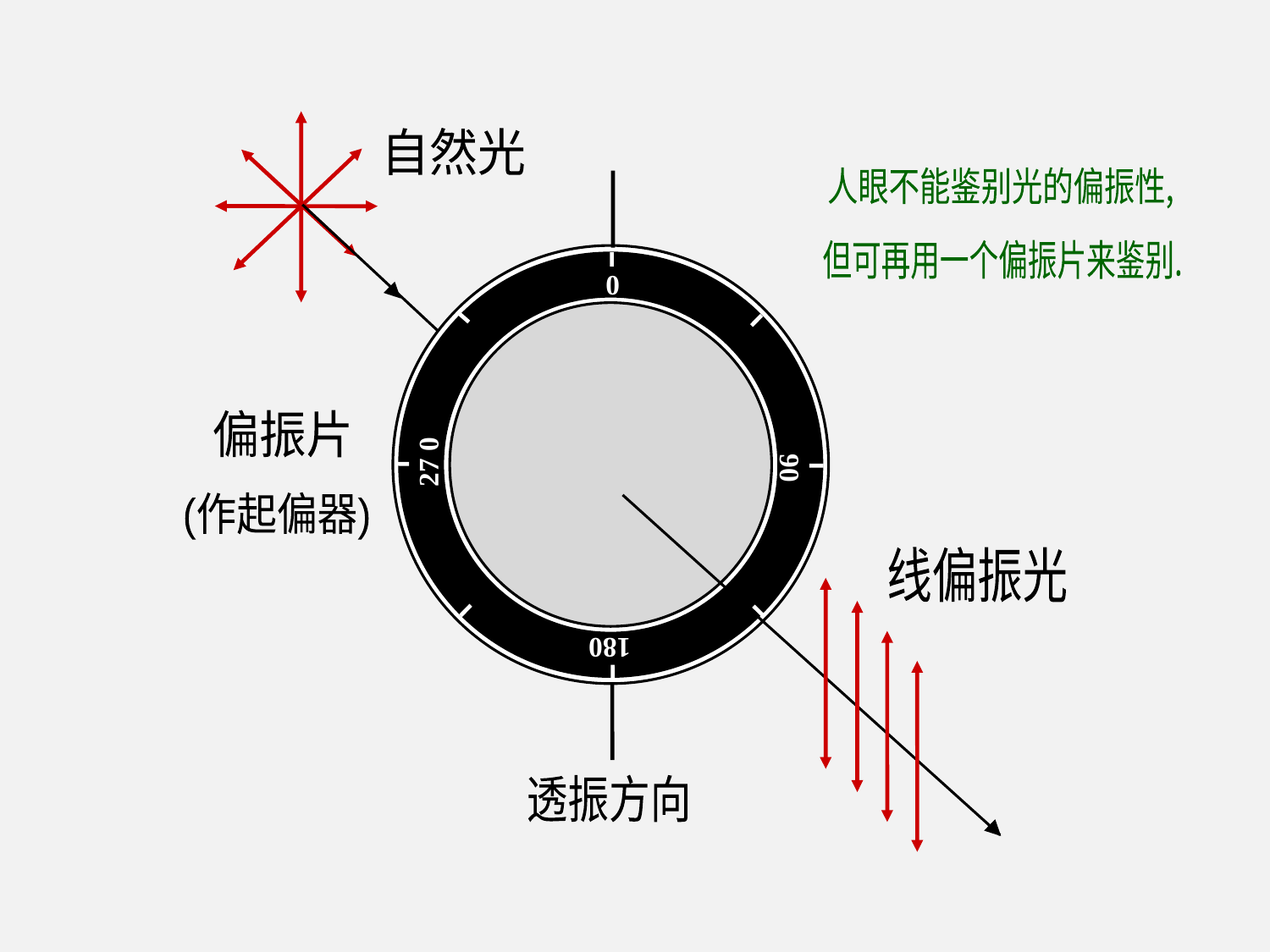

自然光

0

偏振片
27 0
90

(作起偏器)

线偏振光

180

透振方向

人眼不能鉴别光的偏振性,
但可再用一个偏振片来鉴别.